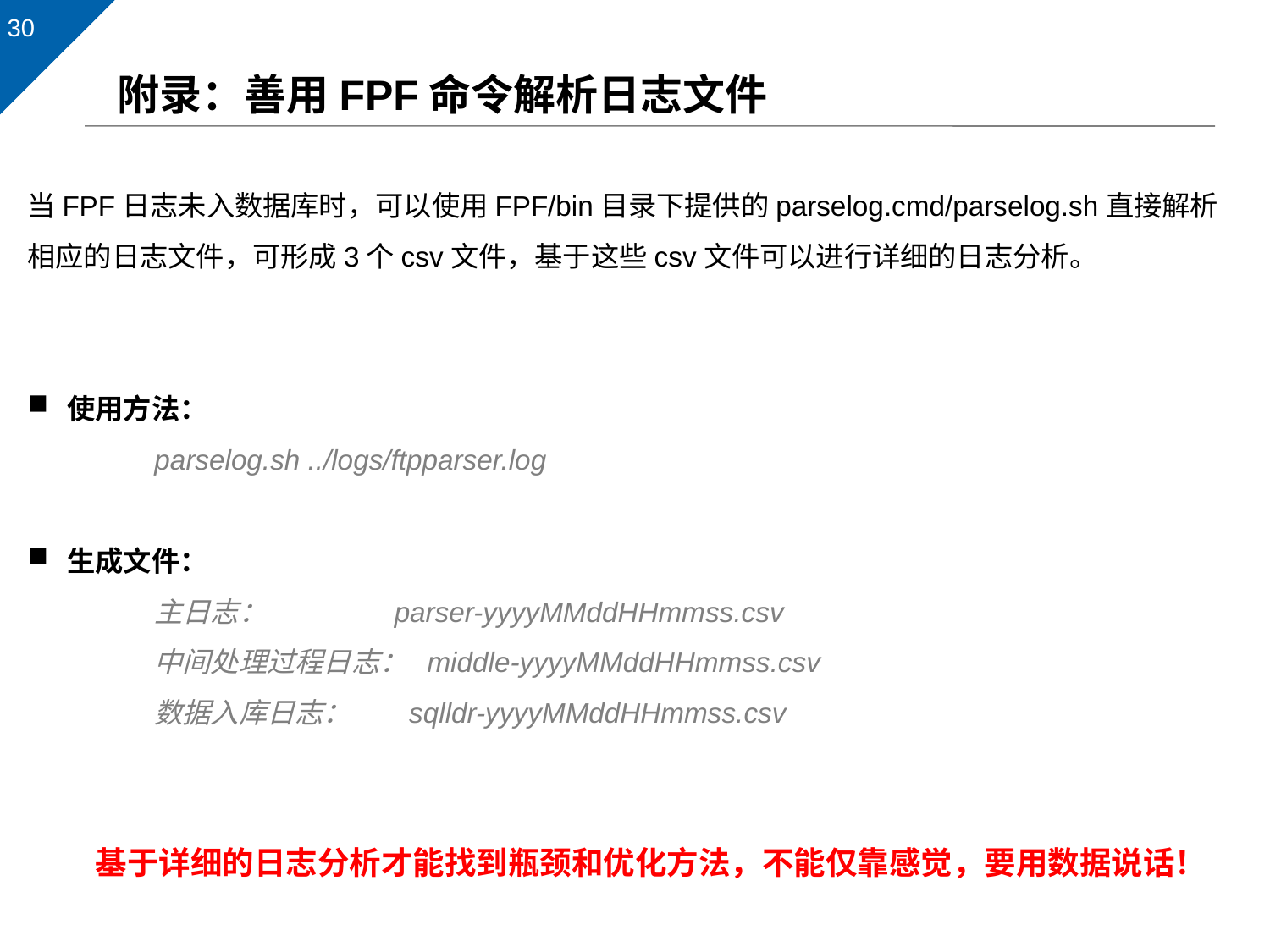

# 附录：善用FPF命令解析日志文件
当FPF日志未入数据库时，可以使用FPF/bin目录下提供的parselog.cmd/parselog.sh直接解析相应的日志文件，可形成3个csv文件，基于这些csv文件可以进行详细的日志分析。

使用方法：
	parselog.sh ../logs/ftpparser.log

生成文件：
	主日志：                   parser-yyyyMMddHHmmss.csv
	中间处理过程日志：  middle-yyyyMMddHHmmss.csv
	数据入库日志：        sqlldr-yyyyMMddHHmmss.csv

基于详细的日志分析才能找到瓶颈和优化方法，不能仅靠感觉，要用数据说话！